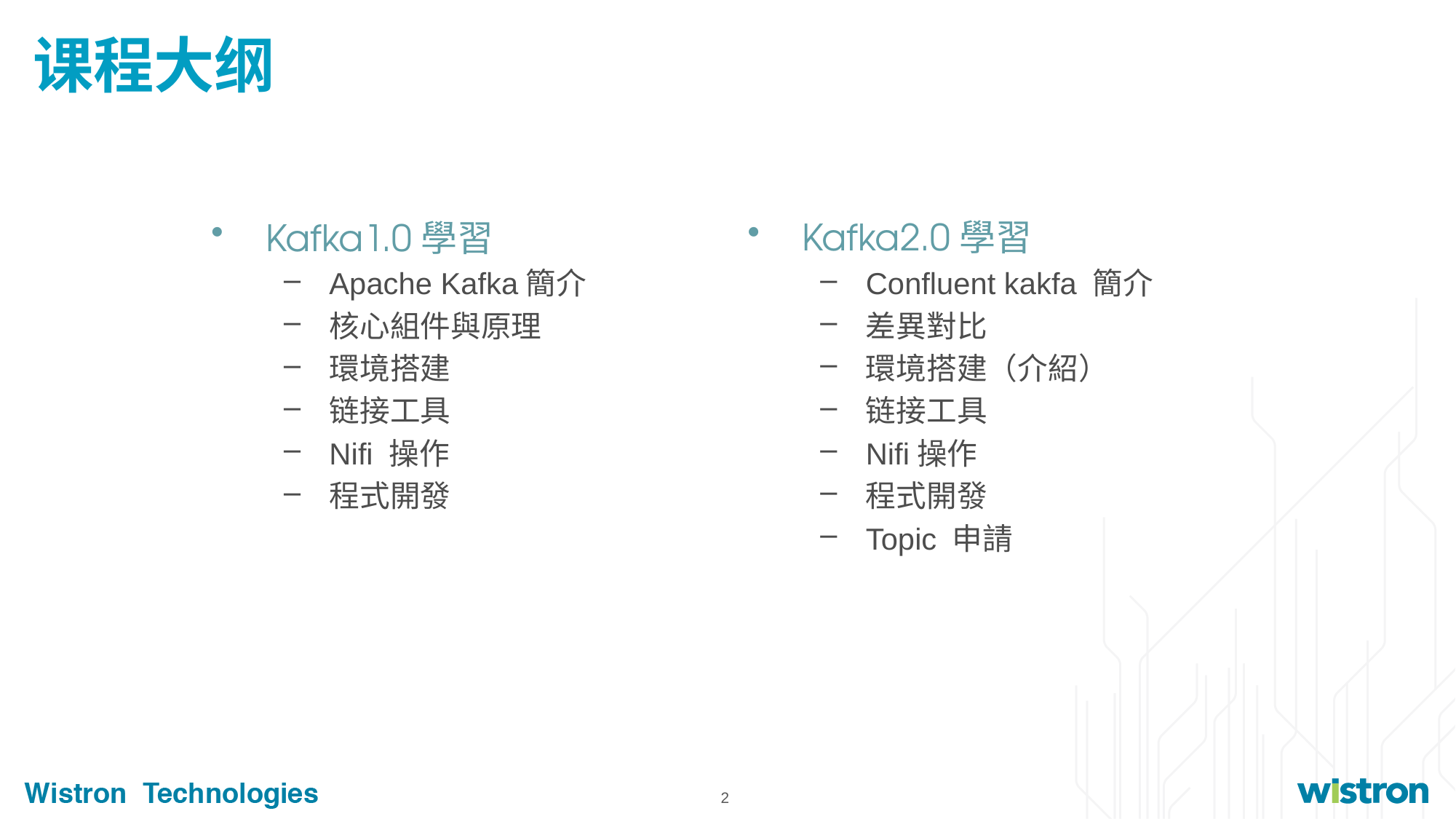

# 课程大纲
Kafka1.0學習
Apache Kafka簡介
核心組件與原理
環境搭建
链接工具
Nifi 操作
程式開發

Kafka2.0學習
Confluent kakfa 簡介
差異對比
環境搭建（介紹）
链接工具
Nifi操作
程式開發
Topic 申請

2